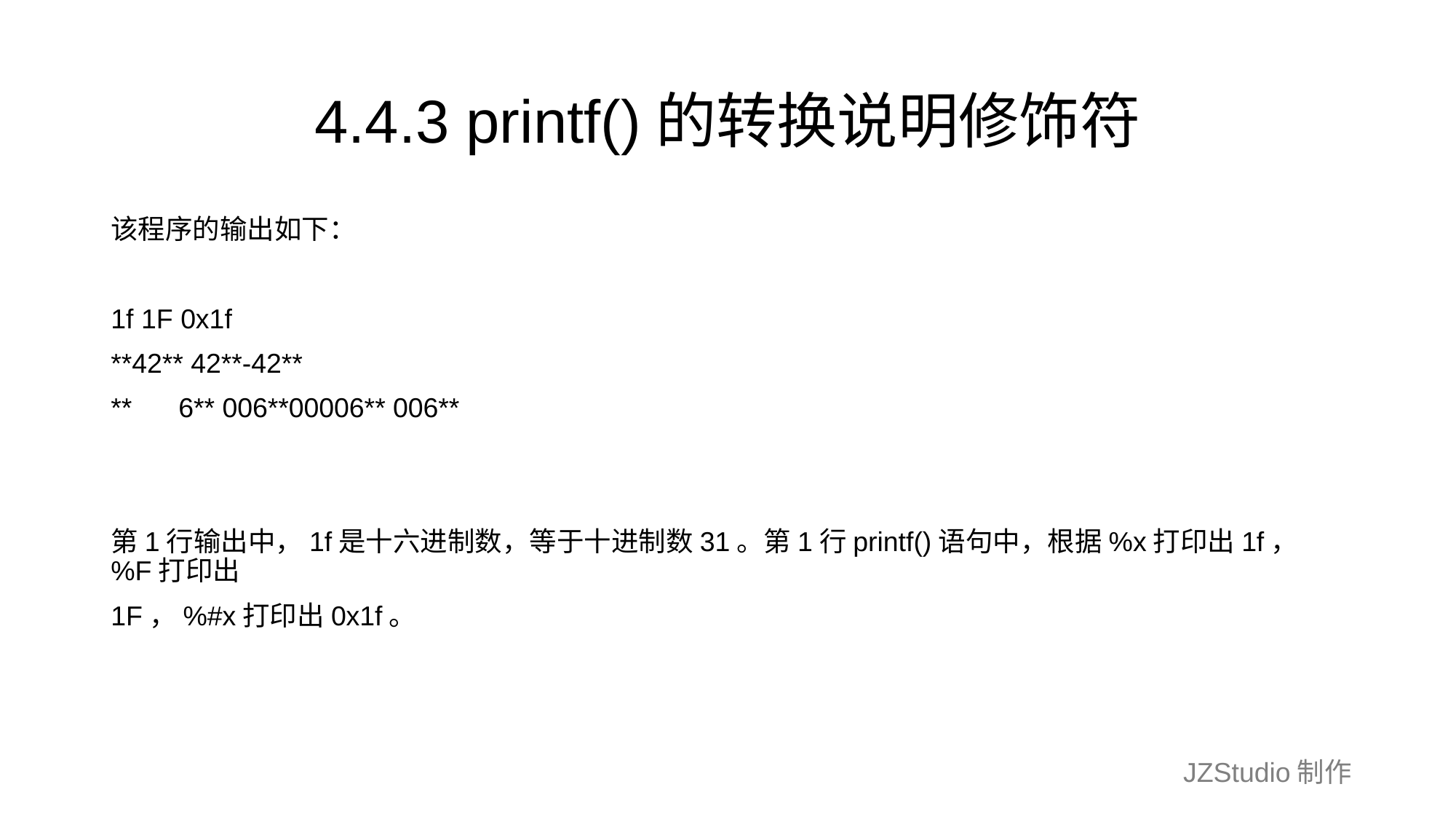

# 4.4.3 printf()的转换说明修饰符
该程序的输出如下：

1f 1F 0x1f
**42** 42**-42**
**　 6** 006**00006** 006**

第1行输出中，1f是十六进制数，等于十进制数31。第1行printf()语句中，根据%x打印出1f，%F打印出
1F，%#x打印出0x1f。